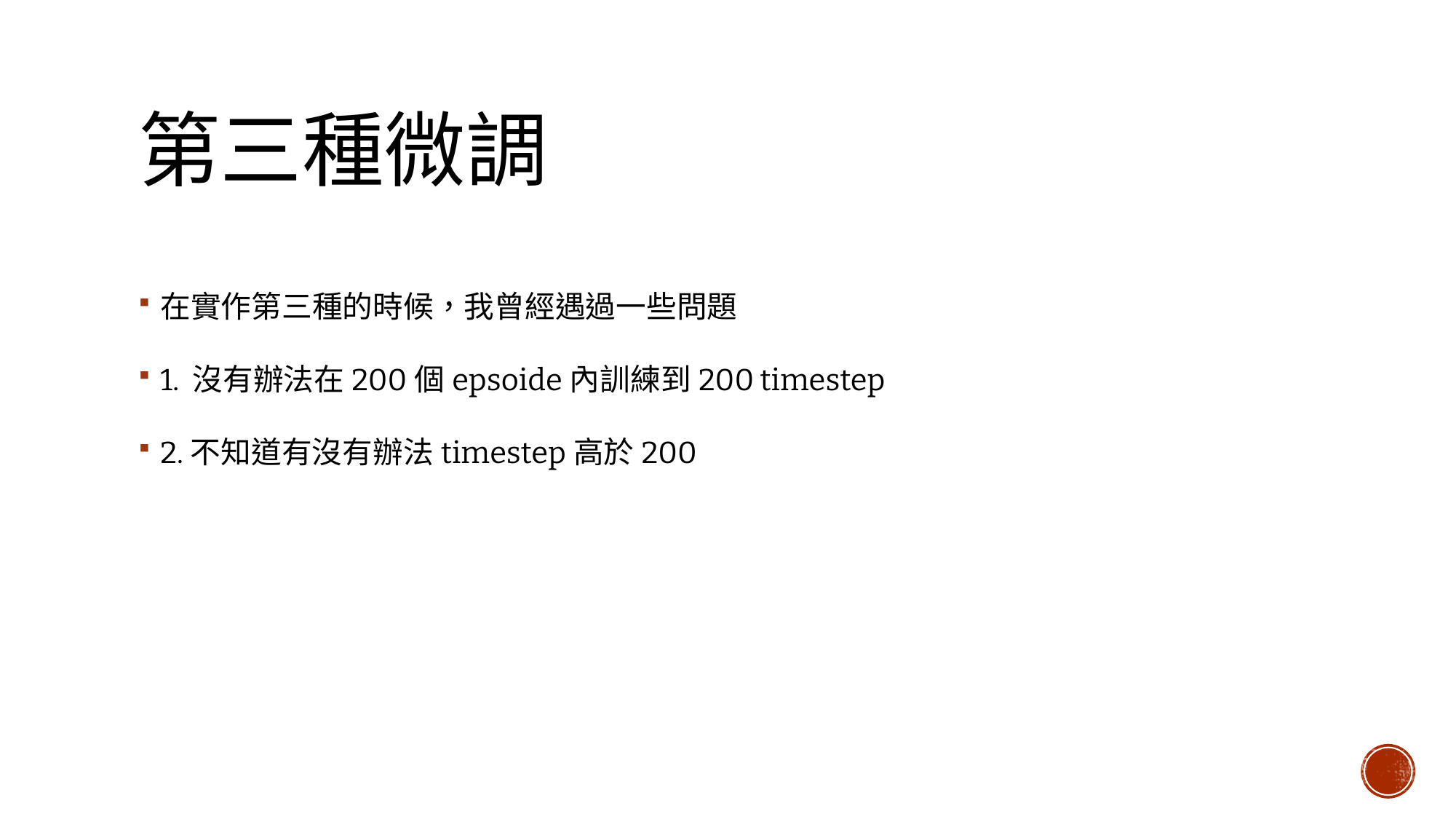

# 第三種微調
在實作第三種的時候，我曾經遇過一些問題
1. 沒有辦法在200個epsoide內訓練到200 timestep
2.不知道有沒有辦法timestep高於200